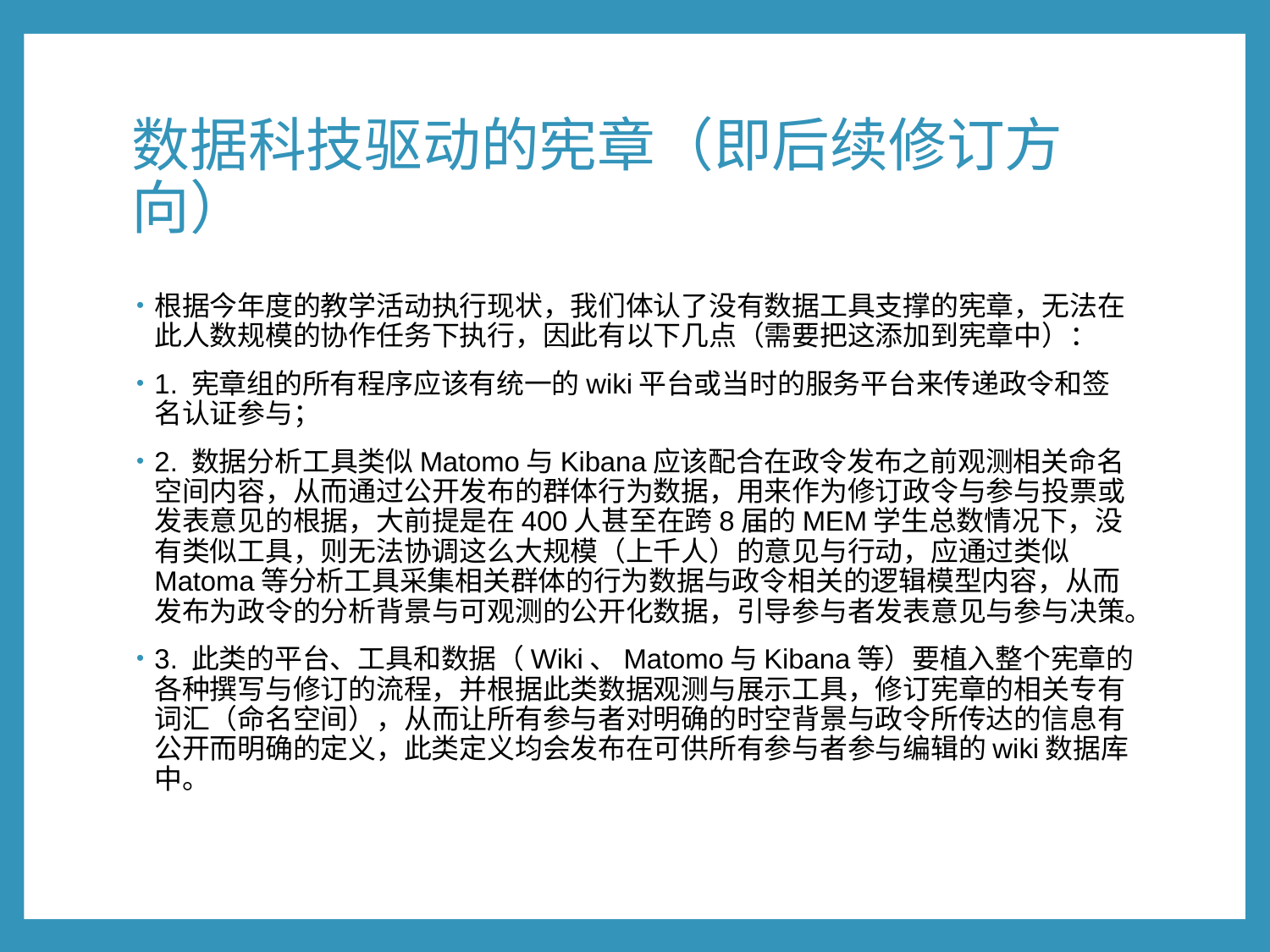

# 数据科技驱动的宪章（即后续修订方向）
根据今年度的教学活动执行现状，我们体认了没有数据工具支撑的宪章，无法在此人数规模的协作任务下执行，因此有以下几点（需要把这添加到宪章中）：
1. 宪章组的所有程序应该有统一的wiki平台或当时的服务平台来传递政令和签名认证参与；
2. 数据分析工具类似Matomo与Kibana应该配合在政令发布之前观测相关命名空间内容，从而通过公开发布的群体行为数据，用来作为修订政令与参与投票或发表意见的根据，大前提是在400人甚至在跨8届的MEM学生总数情况下，没有类似工具，则无法协调这么大规模（上千人）的意见与行动，应通过类似Matoma等分析工具采集相关群体的行为数据与政令相关的逻辑模型内容，从而发布为政令的分析背景与可观测的公开化数据，引导参与者发表意见与参与决策。
3. 此类的平台、工具和数据（Wiki、Matomo与Kibana等）要植入整个宪章的各种撰写与修订的流程，并根据此类数据观测与展示工具，修订宪章的相关专有词汇（命名空间），从而让所有参与者对明确的时空背景与政令所传达的信息有公开而明确的定义，此类定义均会发布在可供所有参与者参与编辑的wiki数据库中。